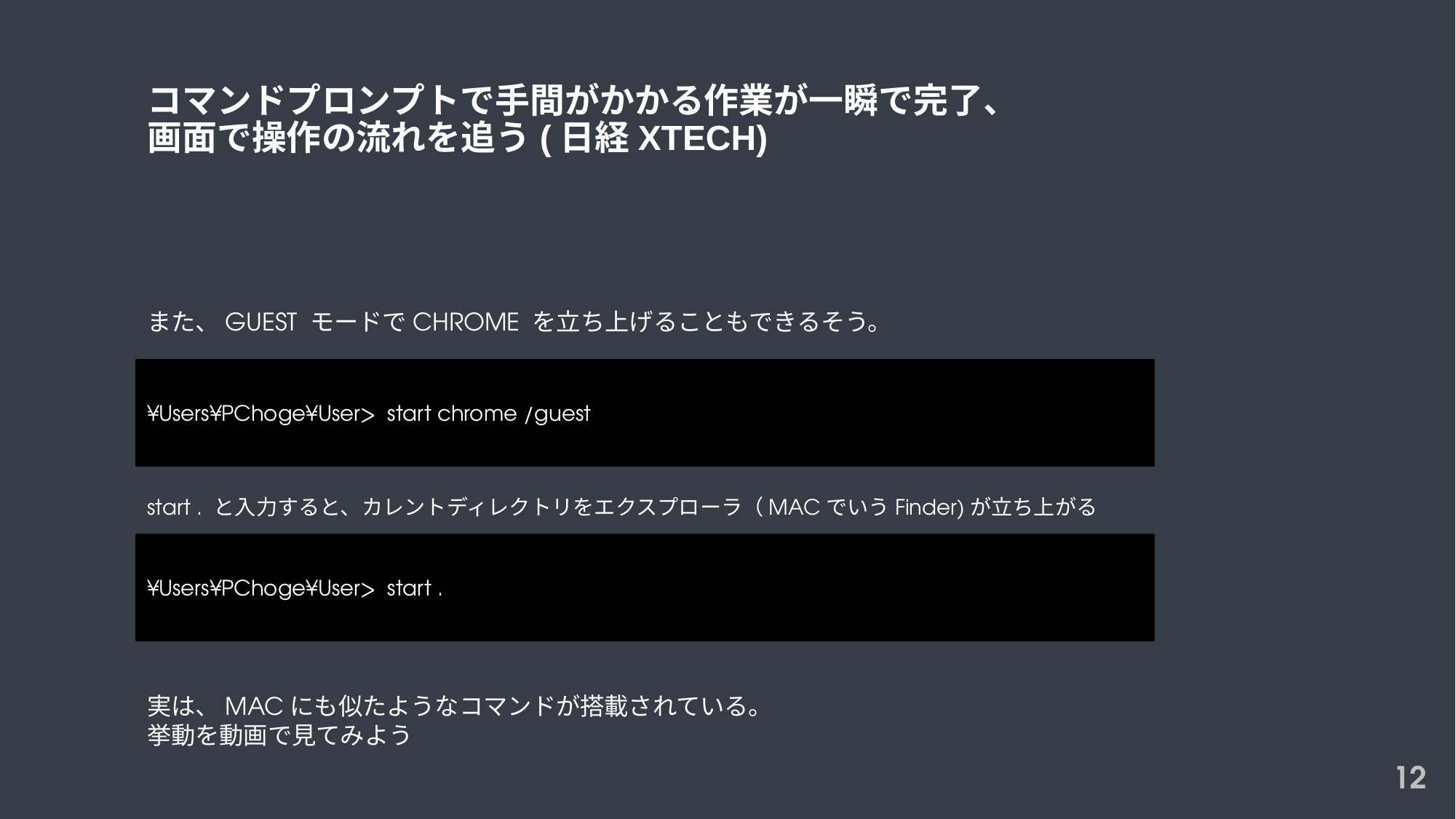

# コマンドプロンプトで手間がかかる作業が一瞬で完了、画面で操作の流れを追う(日経Xtech)
また、guest モードでchrome を立ち上げることもできるそう。
¥Users¥PChoge¥User>  start chrome /guest
start . と入力すると、カレントディレクトリをエクスプローラ（MACでいうFinder)が立ち上がる
¥Users¥PChoge¥User>  start .
実は、MACにも似たようなコマンドが搭載されている。
挙動を動画で見てみよう
12